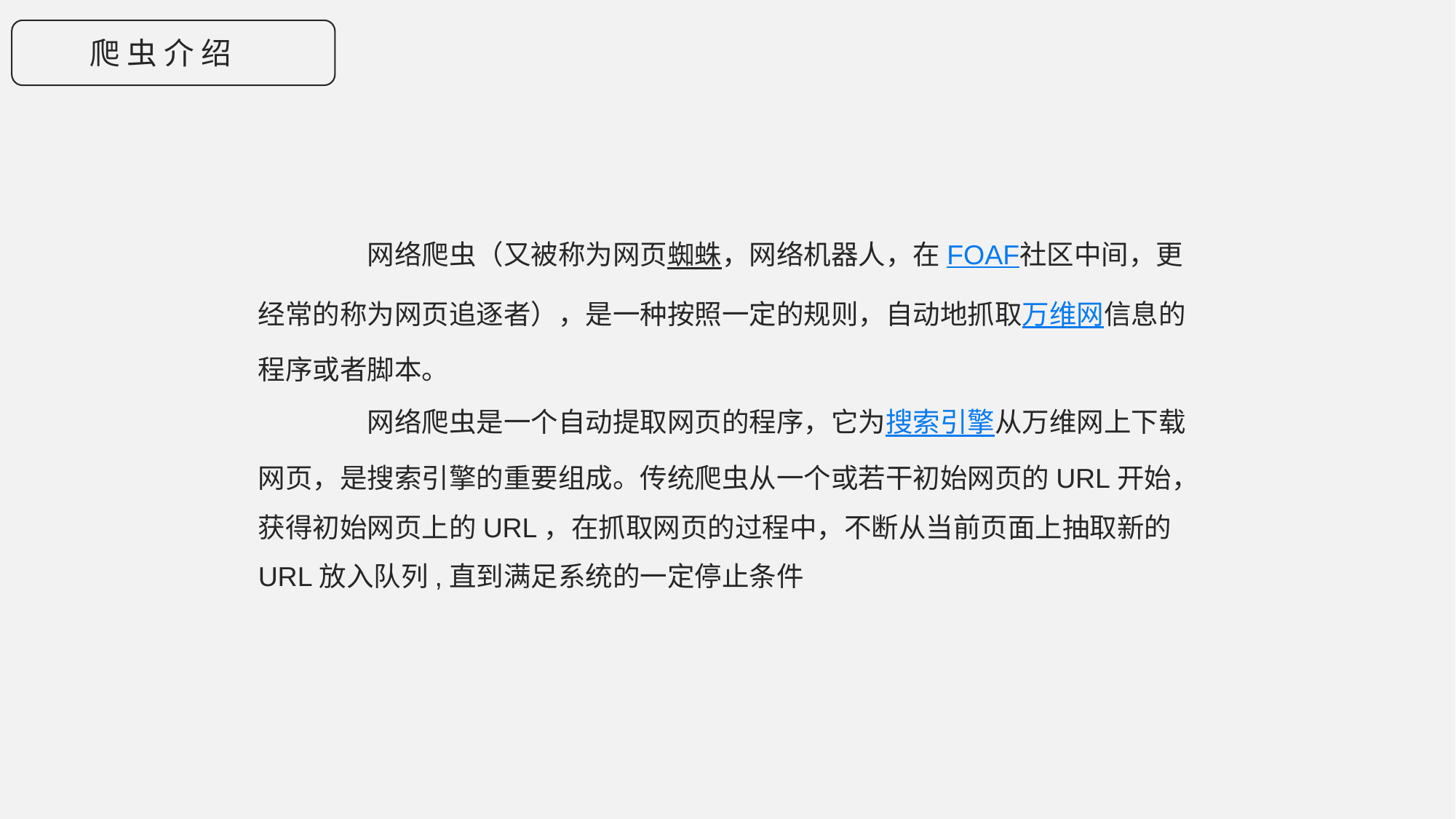

爬 虫 介 绍
	网络爬虫（又被称为网页蜘蛛，网络机器人，在FOAF社区中间，更经常的称为网页追逐者），是一种按照一定的规则，自动地抓取万维网信息的程序或者脚本。
	网络爬虫是一个自动提取网页的程序，它为搜索引擎从万维网上下载网页，是搜索引擎的重要组成。传统爬虫从一个或若干初始网页的URL开始，获得初始网页上的URL，在抓取网页的过程中，不断从当前页面上抽取新的URL放入队列,直到满足系统的一定停止条件